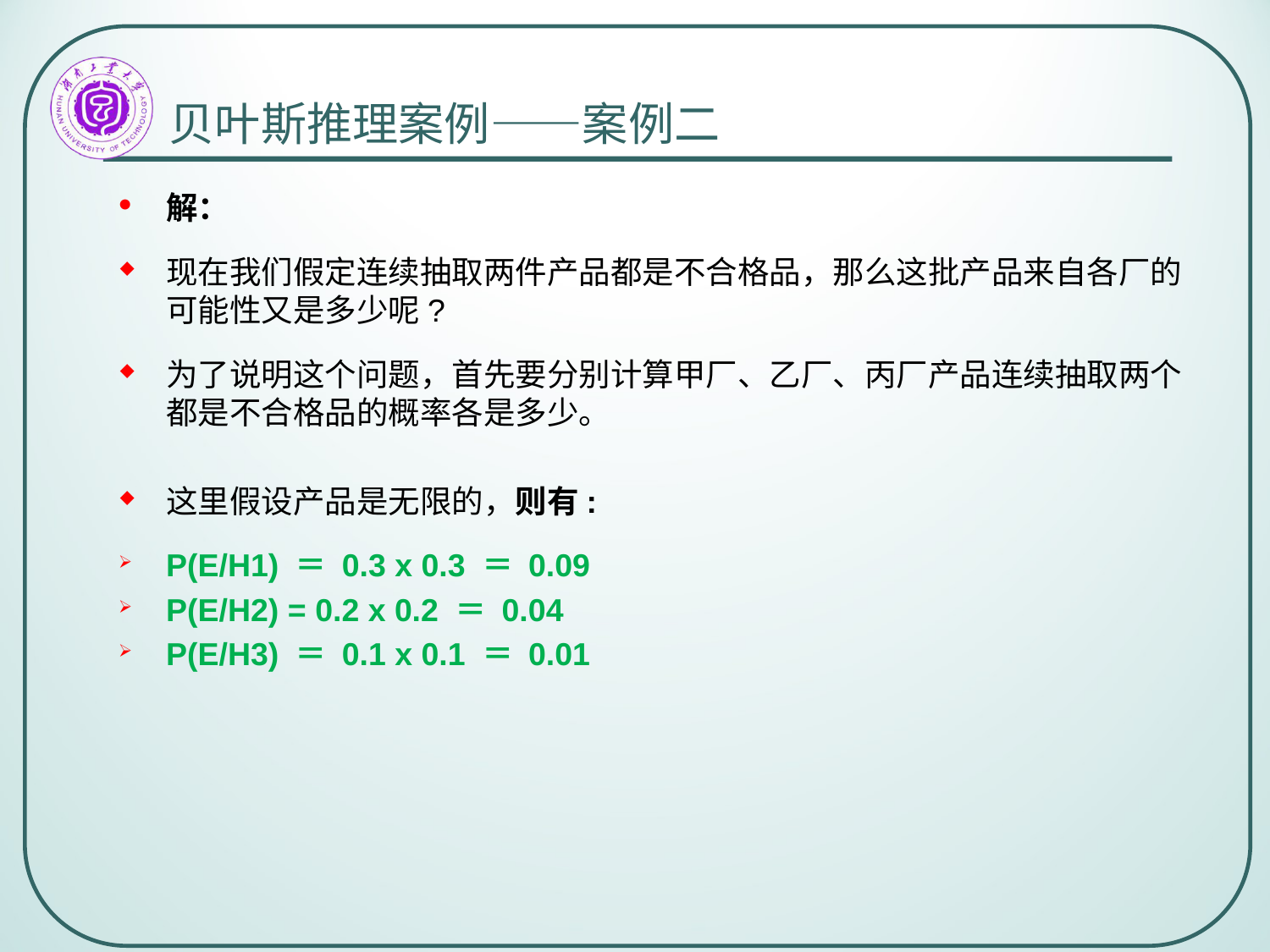

# 贝叶斯推理案例——案例二
解：

现在我们假定连续抽取两件产品都是不合格品，那么这批产品来自各厂的可能性又是多少呢?

为了说明这个问题，首先要分别计算甲厂、乙厂、丙厂产品连续抽取两个都是不合格品的概率各是多少。

这里假设产品是无限的，则有:

P(E/H1) ＝ 0.3 x 0.3 ＝ 0.09
P(E/H2) = 0.2 x 0.2 ＝ 0.04
P(E/H3) ＝ 0.1 x 0.1 ＝ 0.01